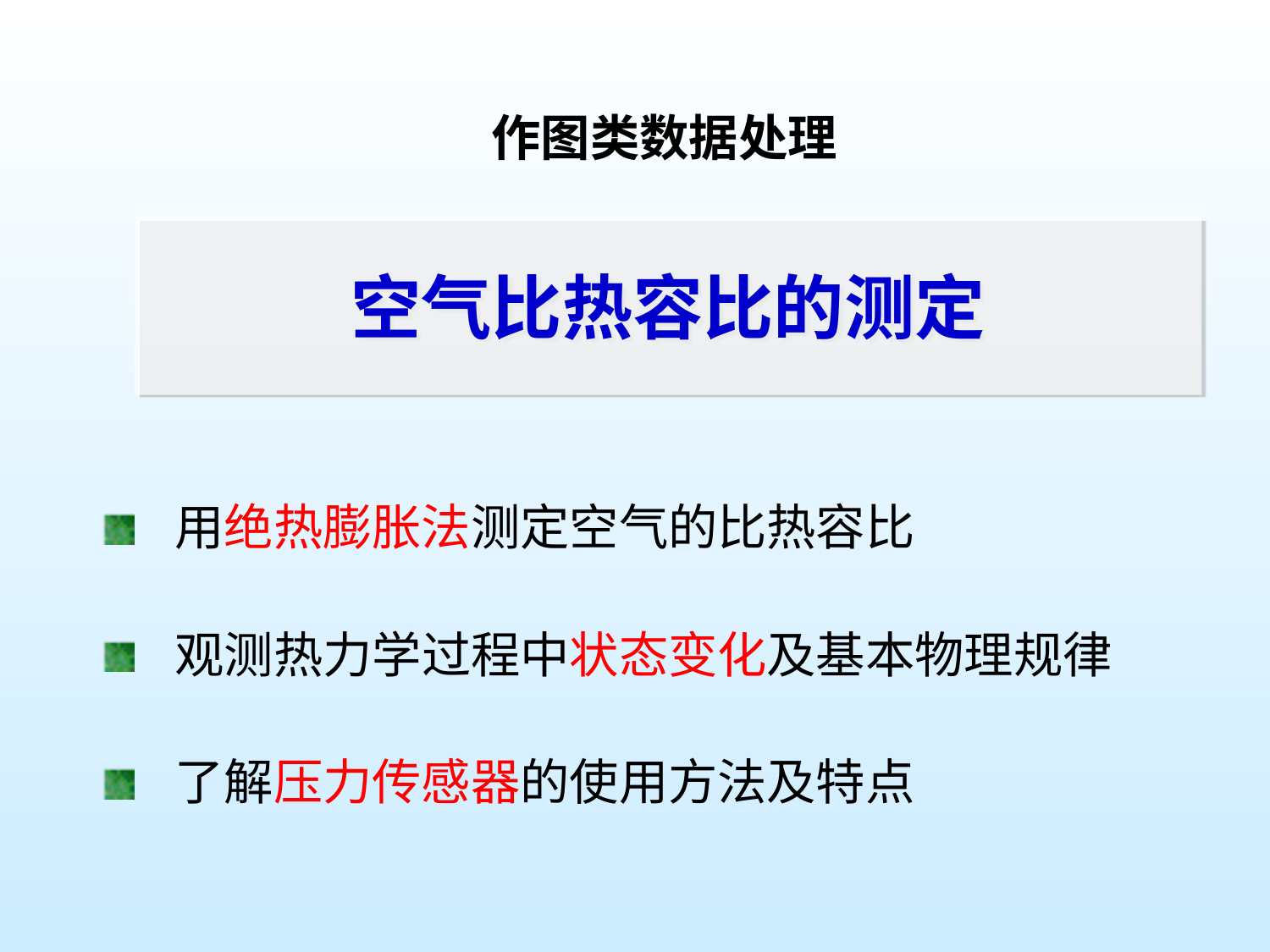

作图类数据处理
空气比热容比的测定
用绝热膨胀法测定空气的比热容比
观测热力学过程中状态变化及基本物理规律
了解压力传感器的使用方法及特点